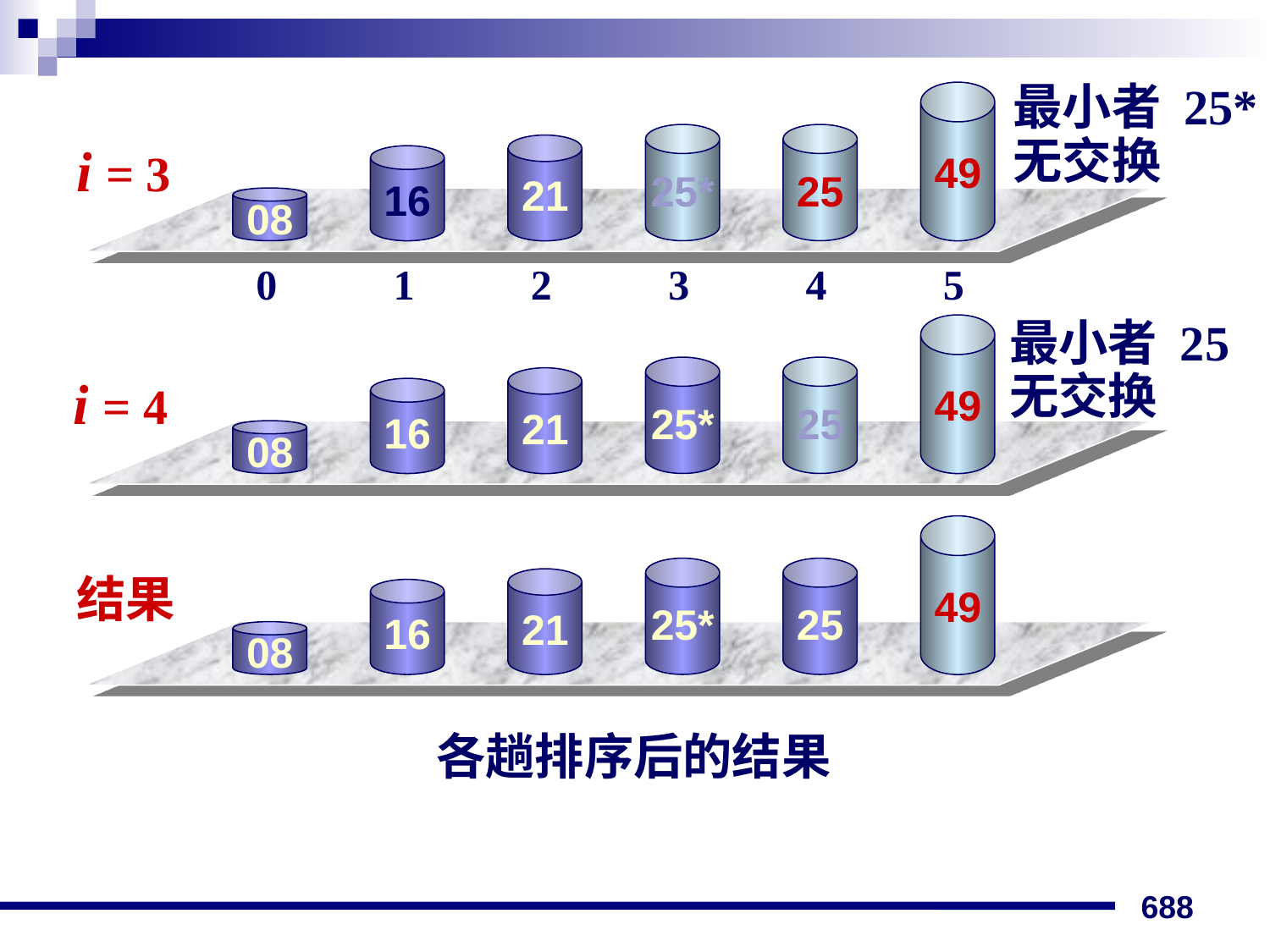

最小者 25*
无交换
49
25*
25
i = 3
21
16

08
0           1           2           3           4           5
最小者 25
无交换
49
25*
25
i = 4
21
16

08
49
25*
25
结果
21
16

08

各趟排序后的结果
688